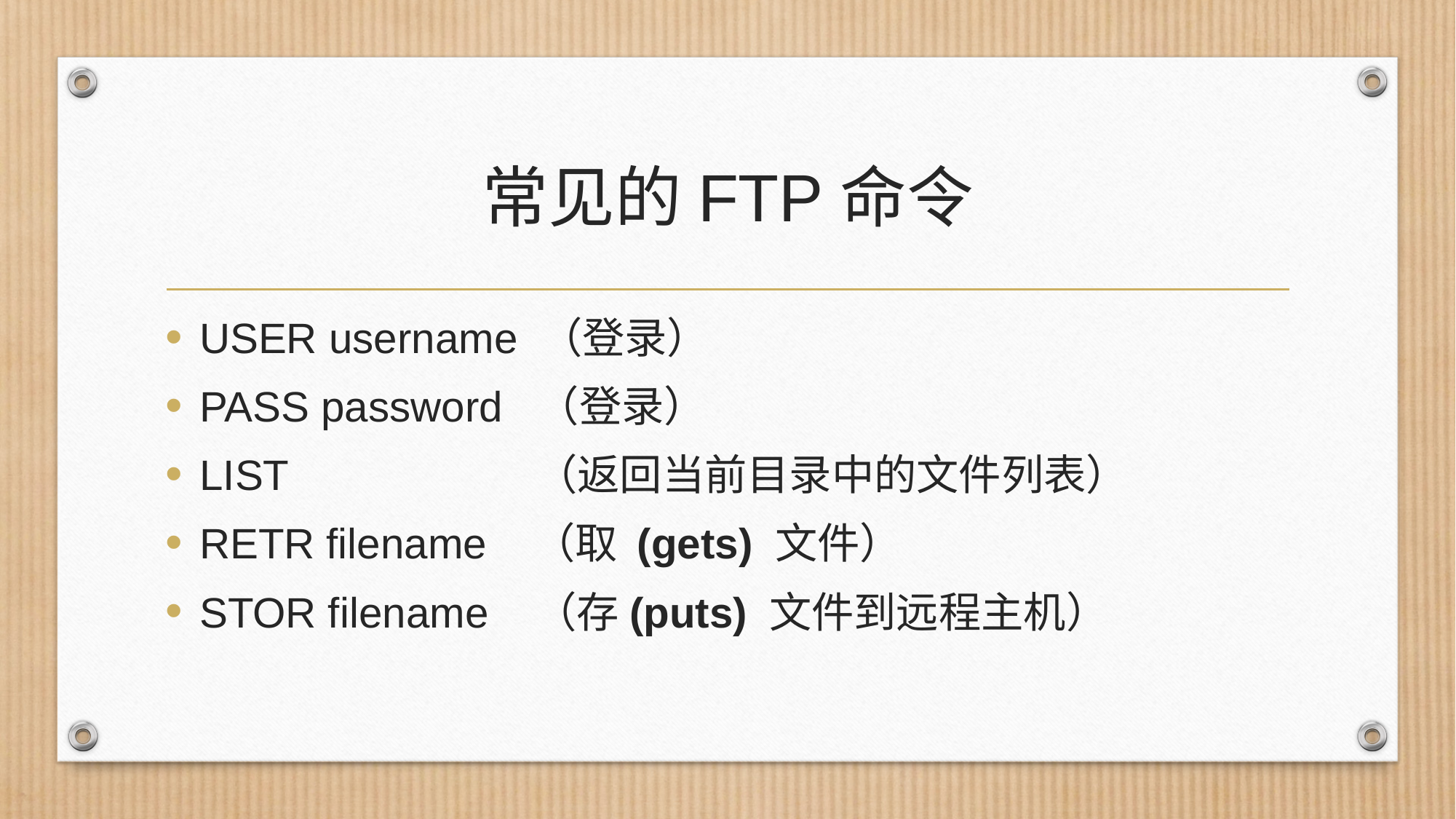

# 常见的FTP命令
USER username （登录）
PASS password  （登录）
LIST                    （返回当前目录中的文件列表）
RETR filename   （取 (gets) 文件）
STOR filename   （存(puts) 文件到远程主机）